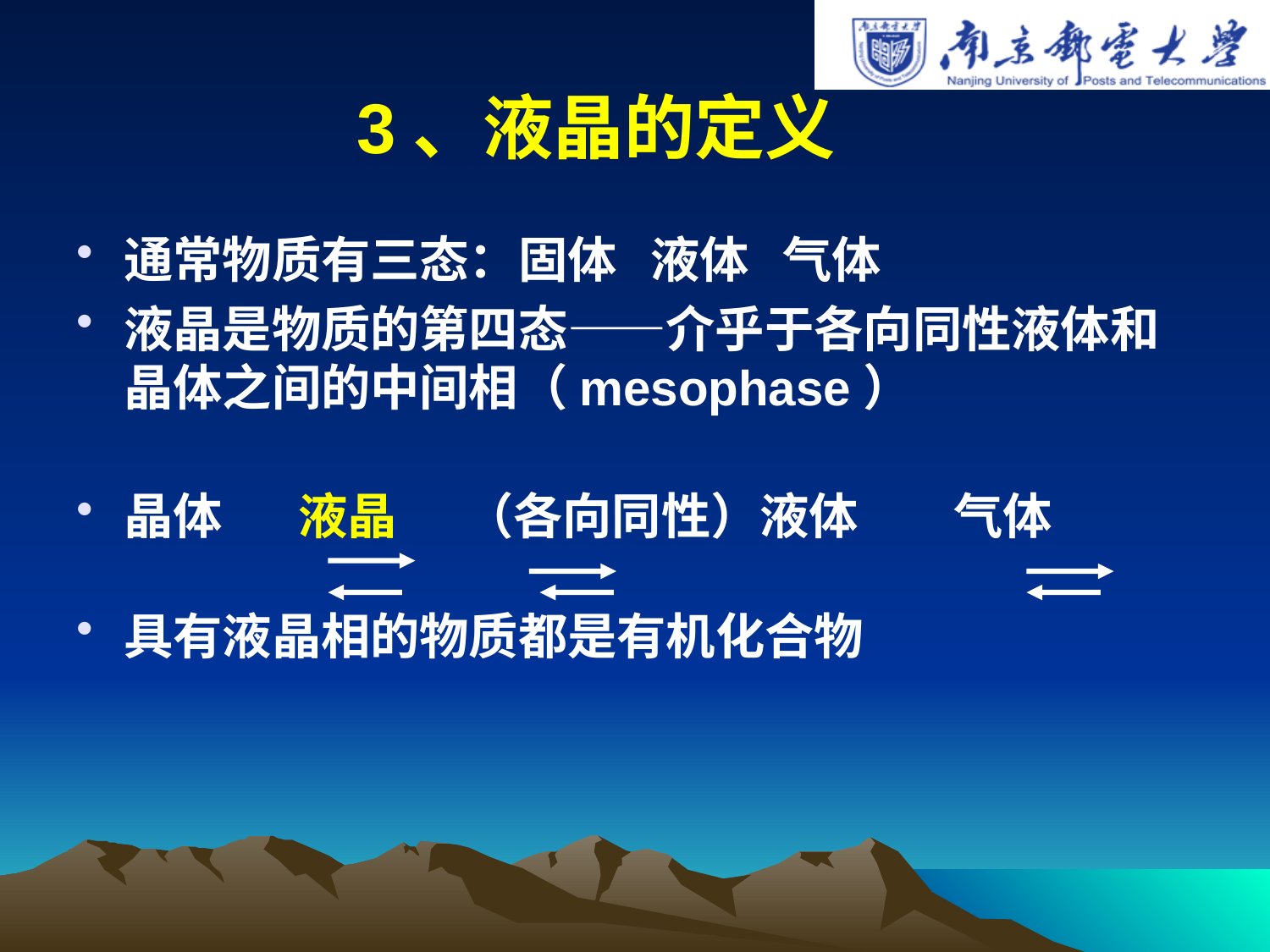

# 3、液晶的定义
通常物质有三态：固体   液体   气体
液晶是物质的第四态——介乎于各向同性液体和晶体之间的中间相（mesophase）
晶体        液晶       （各向同性）液体          气体
具有液晶相的物质都是有机化合物